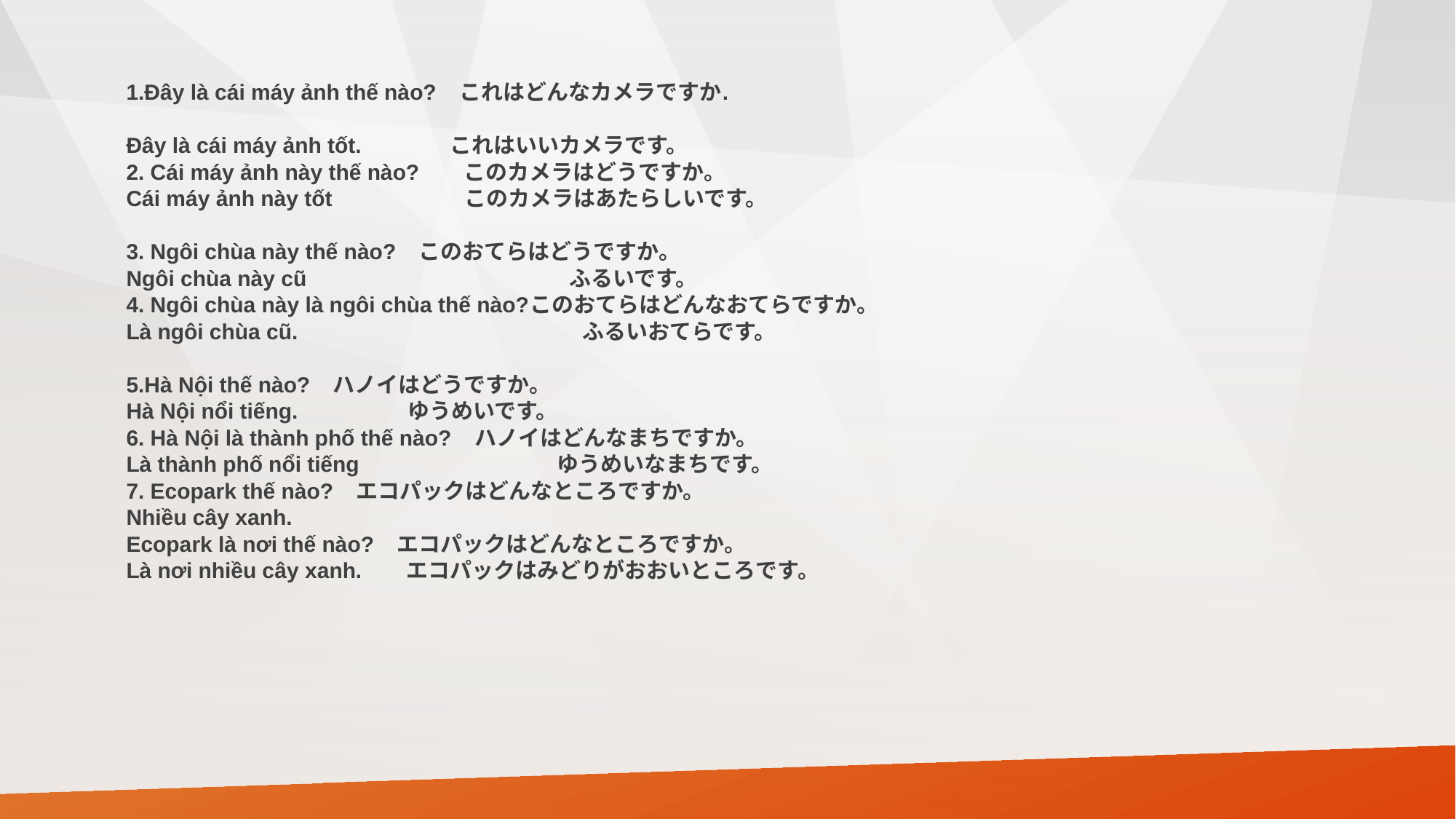

1.Đây là cái máy ảnh thế nào?　これはどんなカメラですか.

Đây là cái máy ảnh tốt.　　　　これはいいカメラです。
2. Cái máy ảnh này thế nào?　　このカメラはどうですか。
Cái máy ảnh này tốt　　　　　　このカメラはあたらしいです。

3. Ngôi chùa này thế nào?　このおてらはどうですか。
Ngôi chùa này cũ　　　　　　　　　　　　ふるいです。
4. Ngôi chùa này là ngôi chùa thế nào?このおてらはどんなおてらですか。
Là ngôi chùa cũ.　　　　　　　　　　　　　ふるいおてらです。

5.Hà Nội thế nào?　ハノイはどうですか。
Hà Nội nổi tiếng.　　　　　ゆうめいです。
6. Hà Nội là thành phố thế nào?　ハノイはどんなまちですか。
Là thành phố nổi tiếng　　　　　　　　　ゆうめいなまちです。
7. Ecopark thế nào?　エコパックはどんなところですか。
Nhiều cây xanh.
Ecopark là nơi thế nào?　エコパックはどんなところですか。
Là nơi nhiều cây xanh.　　エコパックはみどりがおおいところです。